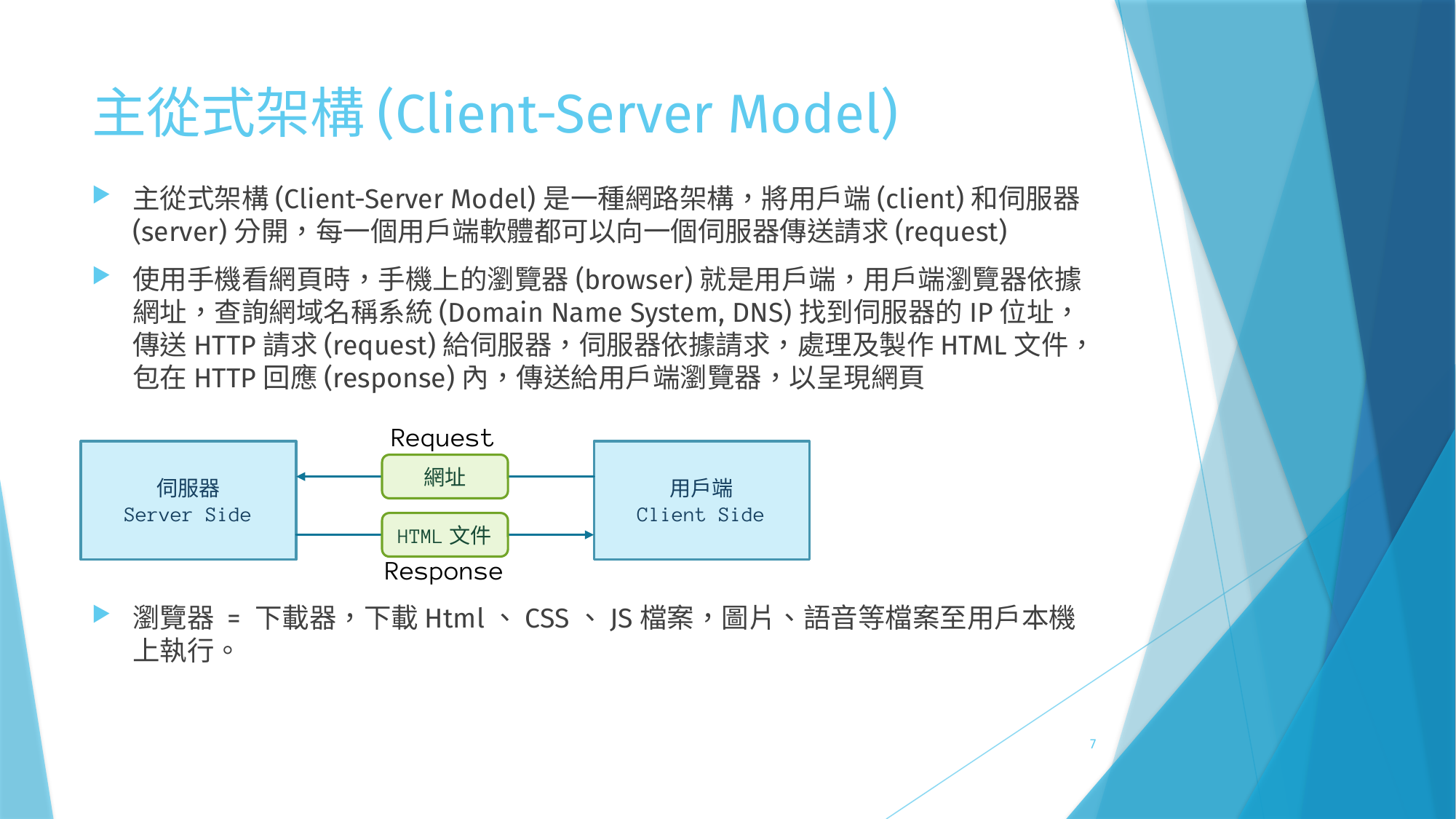

# 主從式架構(Client-Server Model)
主從式架構(Client-Server Model)是一種網路架構，將用戶端(client)和伺服器(server)分開，每一個用戶端軟體都可以向一個伺服器傳送請求(request)
使用手機看網頁時，手機上的瀏覽器(browser)就是用戶端，用戶端瀏覽器依據網址，查詢網域名稱系統(Domain Name System, DNS)找到伺服器的IP位址，傳送HTTP請求(request)給伺服器，伺服器依據請求，處理及製作HTML文件，包在HTTP回應(response)內，傳送給用戶端瀏覽器，以呈現網頁

瀏覽器 = 下載器，下載Html、CSS、JS檔案，圖片、語音等檔案至用戶本機上執行。
Request
伺服器
Server Side
用戶端
Client Side
網址
HTML文件
Response
7